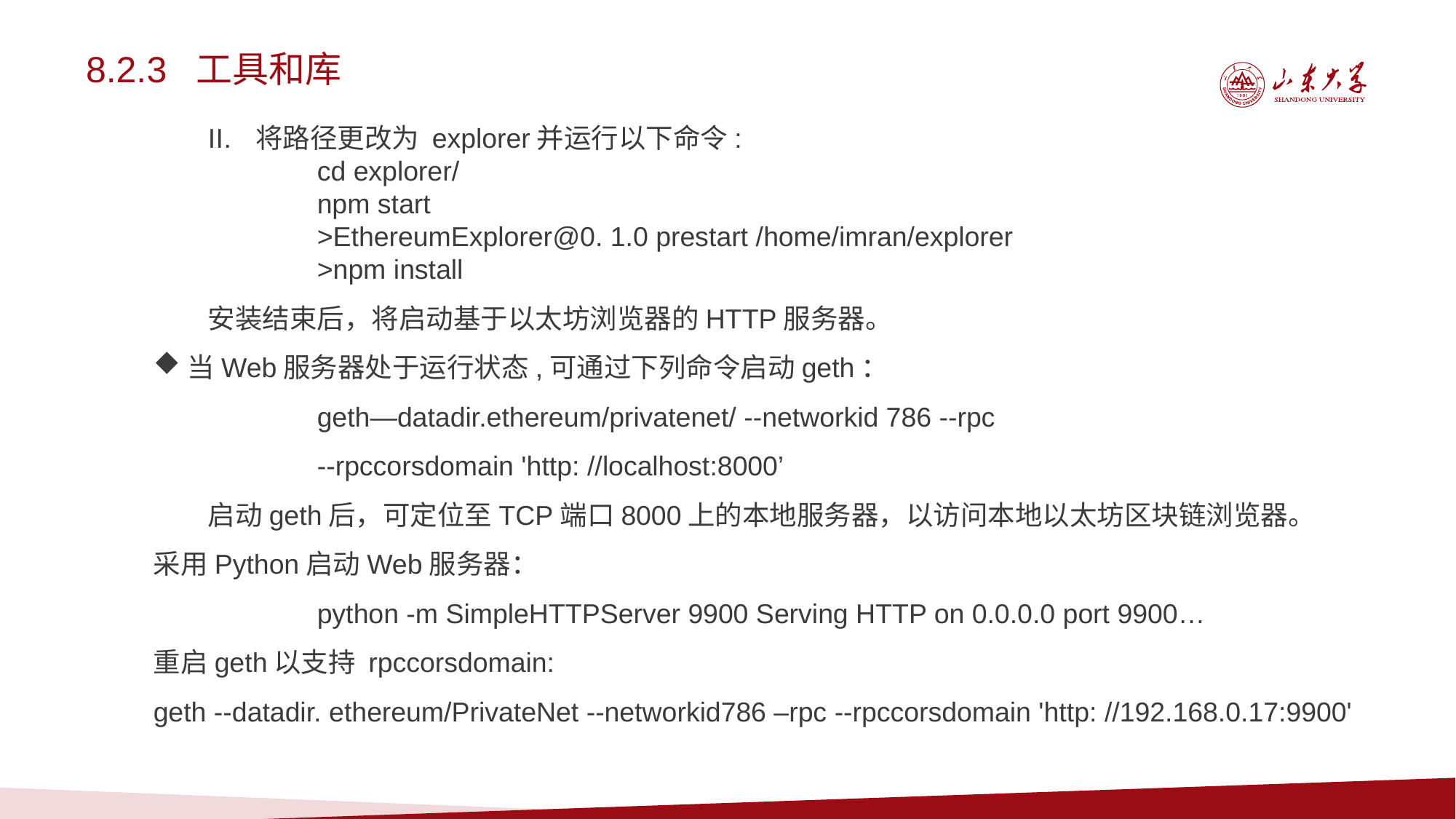

8.2.3  工具和库
将路径更改为 explorer并运行以下命令:
cd explorer/
npm start
>EthereumExplorer@0. 1.0 prestart /home/imran/explorer
>npm install
安装结束后，将启动基于以太坊浏览器的HTTP服务器。
当Web服务器处于运行状态,可通过下列命令启动geth：
geth—datadir.ethereum/privatenet/ --networkid 786 --rpc
--rpccorsdomain 'http: //localhost:8000’
启动geth后，可定位至TCP端口8000上的本地服务器，以访问本地以太坊区块链浏览器。
采用Python启动Web服务器：
python -m SimpleHTTPServer 9900 Serving HTTP on 0.0.0.0 port 9900…
重启geth以支持 rpccorsdomain:
geth --datadir. ethereum/PrivateNet --networkid786 –rpc --rpccorsdomain 'http: //192.168.0.17:9900'